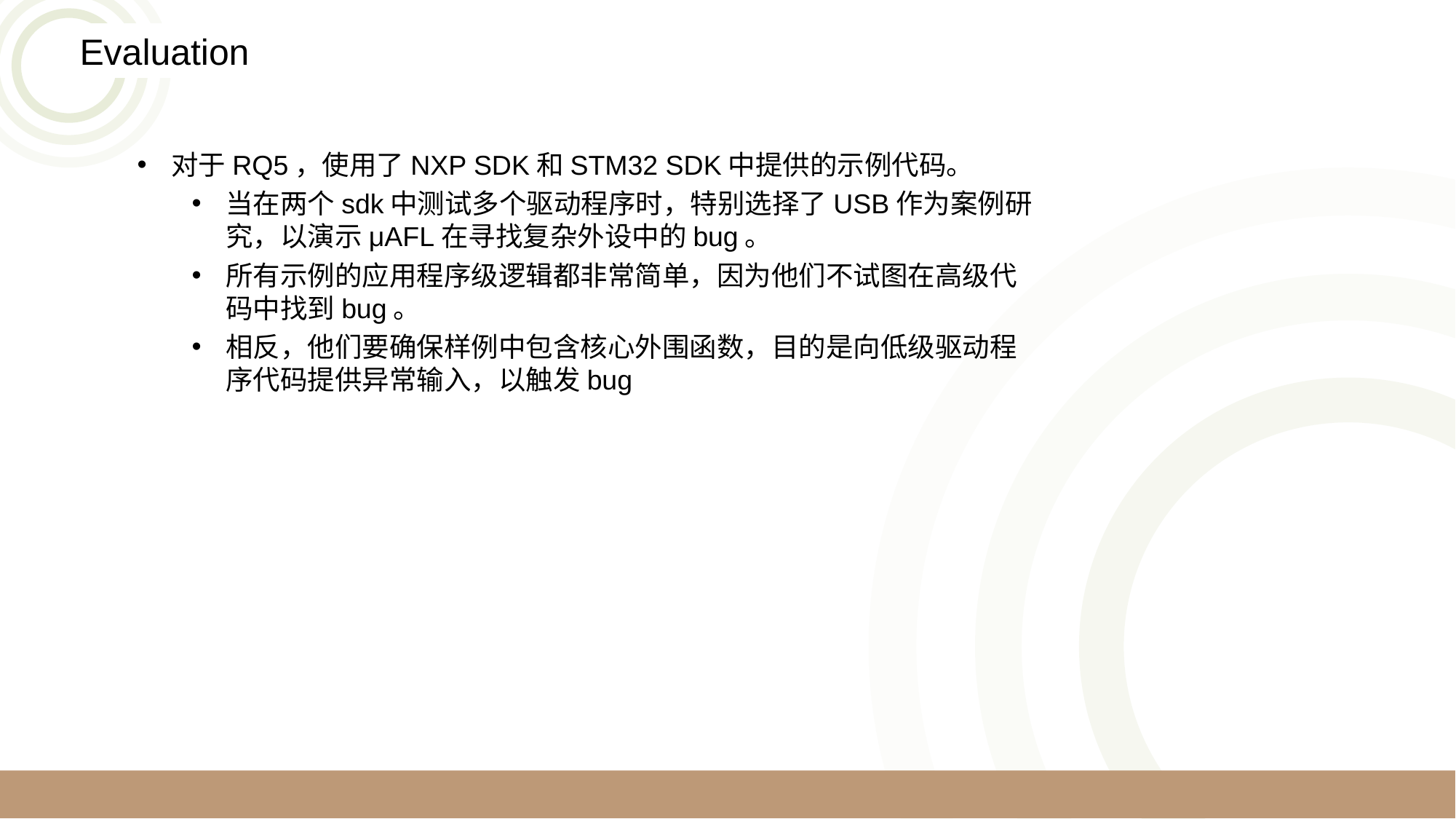

Evaluation

对于RQ5，使用了NXP SDK和STM32 SDK中提供的示例代码。
当在两个sdk中测试多个驱动程序时，特别选择了USB作为案例研究，以演示μAFL在寻找复杂外设中的bug。
所有示例的应用程序级逻辑都非常简单，因为他们不试图在高级代码中找到bug。
相反，他们要确保样例中包含核心外围函数，目的是向低级驱动程序代码提供异常输入，以触发bug